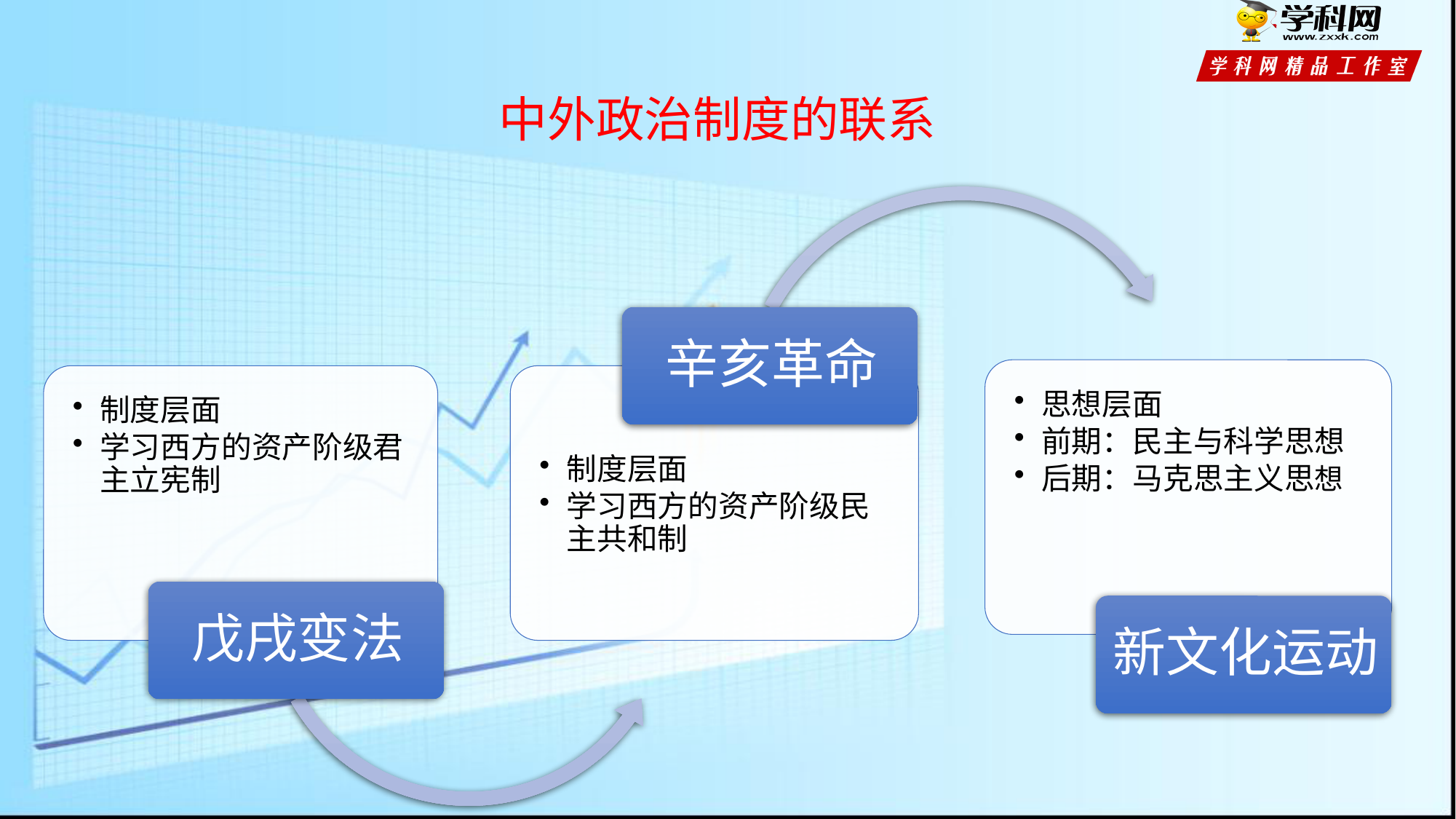

中外政治制度的联系
制度层面
学习西方的资产阶级君主立宪制
戊戌变法
制度层面
学习西方的资产阶级民主共和制
辛亥革命
思想层面
前期：民主与科学思想
后期：马克思主义思想
新文化运动